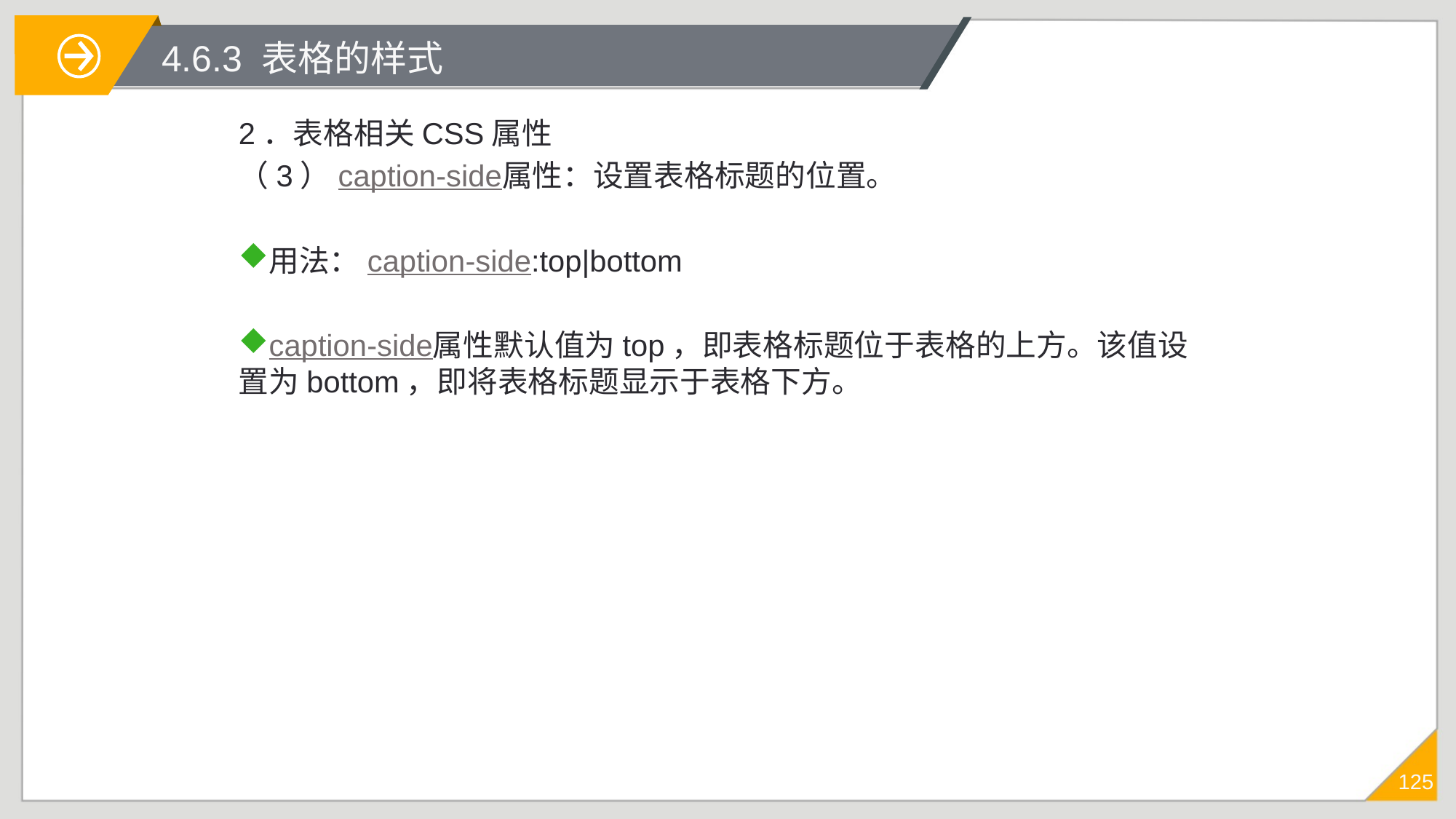

# 4.6.3 表格的样式
2．表格相关CSS属性
（3）caption-side属性：设置表格标题的位置。

用法：caption-side:top|bottom

caption-side属性默认值为top，即表格标题位于表格的上方。该值设置为bottom，即将表格标题显示于表格下方。